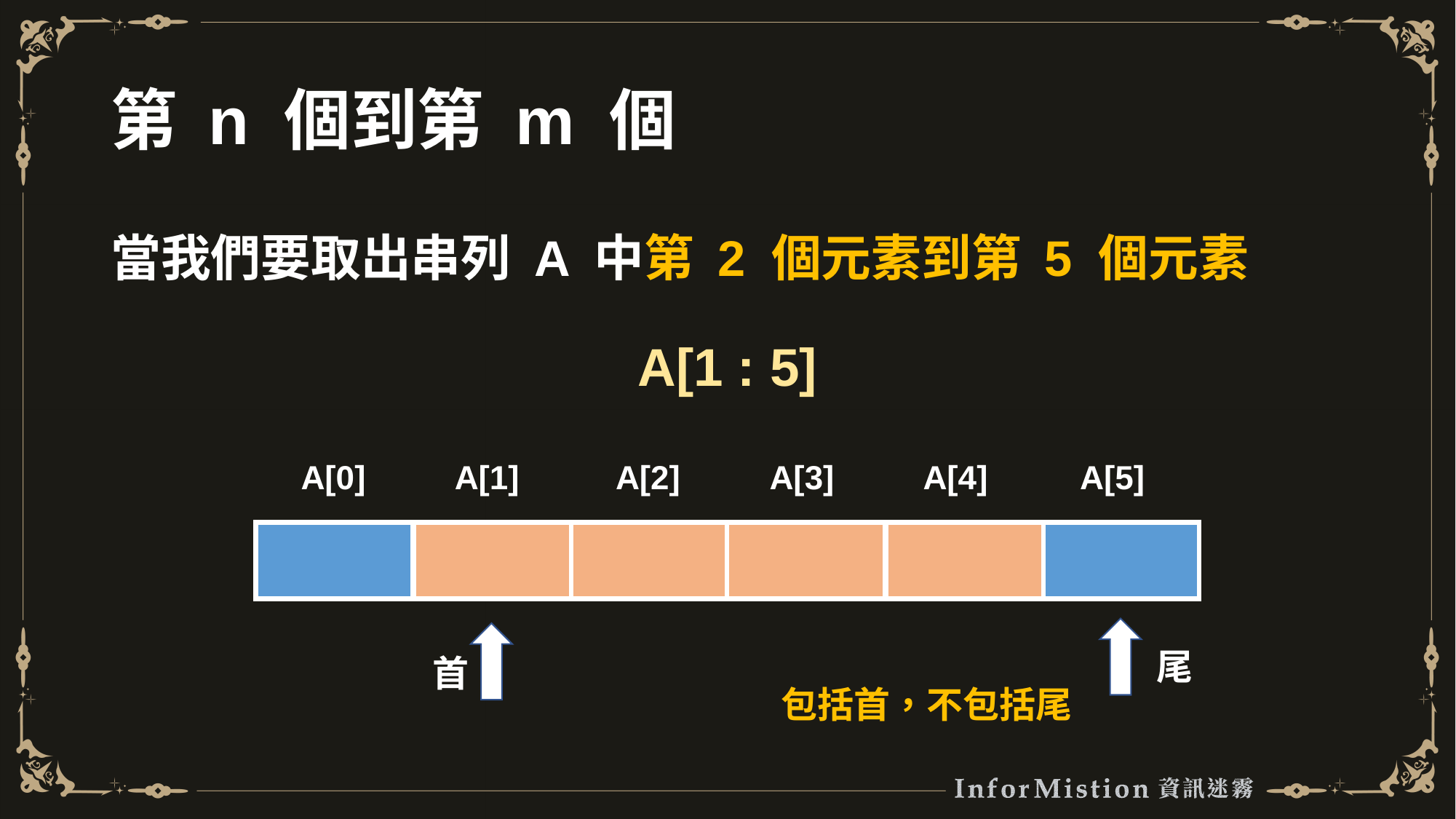

# 第 n 個到第 m 個
當我們要取出串列 A 中第 2 個元素到第 5 個元素
A[1 : 5]

A[5]
A[1]
A[2]
A[3]
A[4]
A[0]

尾
首
包括首，不包括尾